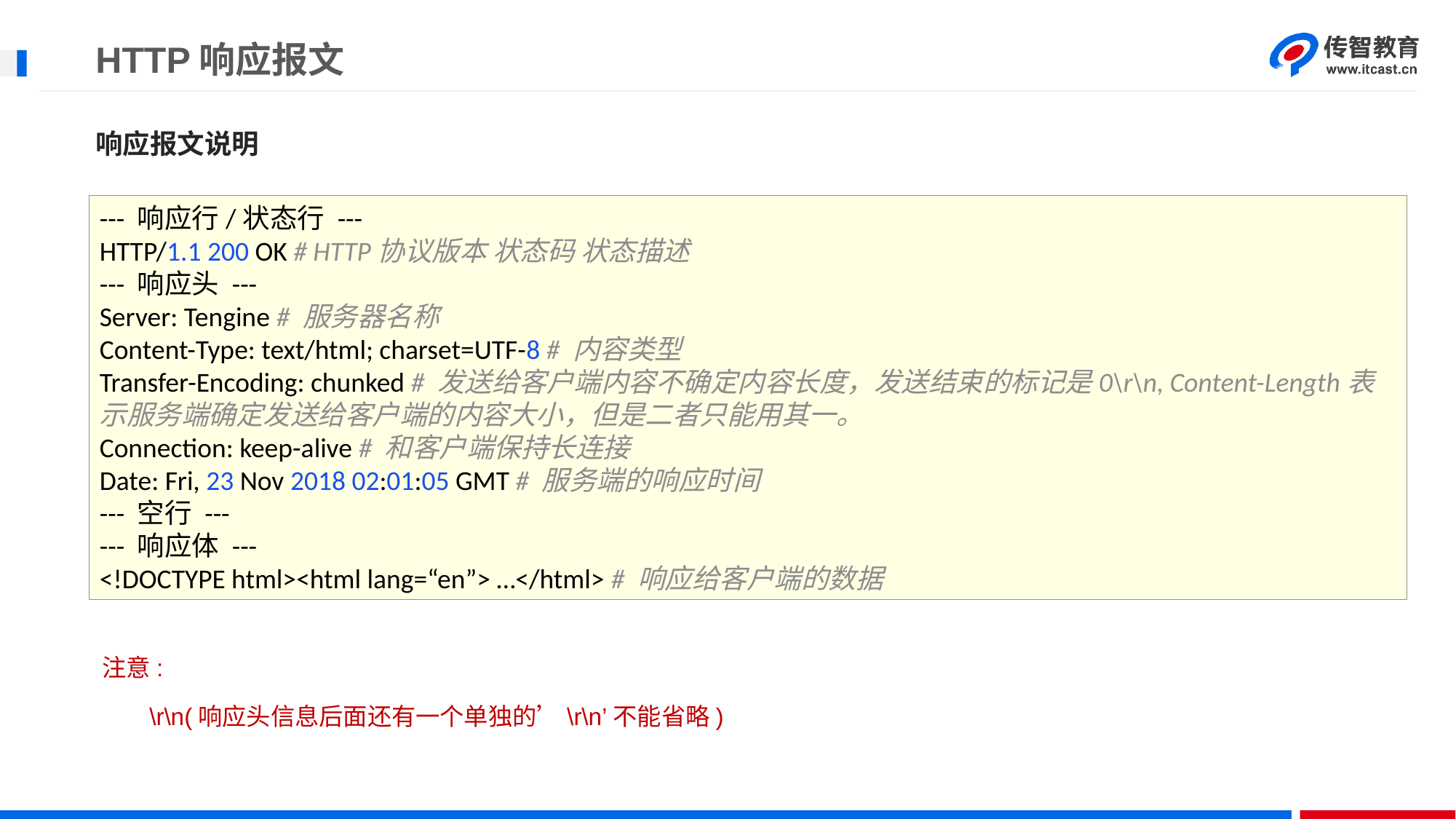

# HTTP响应报文
响应报文说明
--- 响应行/状态行 ---
HTTP/1.1 200 OK # HTTP协议版本 状态码 状态描述
--- 响应头 ---
Server: Tengine # 服务器名称
Content-Type: text/html; charset=UTF-8 # 内容类型
Transfer-Encoding: chunked # 发送给客户端内容不确定内容长度，发送结束的标记是0\r\n, Content-Length表示服务端确定发送给客户端的内容大小，但是二者只能用其一。
Connection: keep-alive # 和客户端保持长连接
Date: Fri, 23 Nov 2018 02:01:05 GMT # 服务端的响应时间
--- 空行 ---
--- 响应体 ---
<!DOCTYPE html><html lang=“en”> …</html> # 响应给客户端的数据

注意:
       \r\n(响应头信息后面还有一个单独的’\r\n’不能省略)